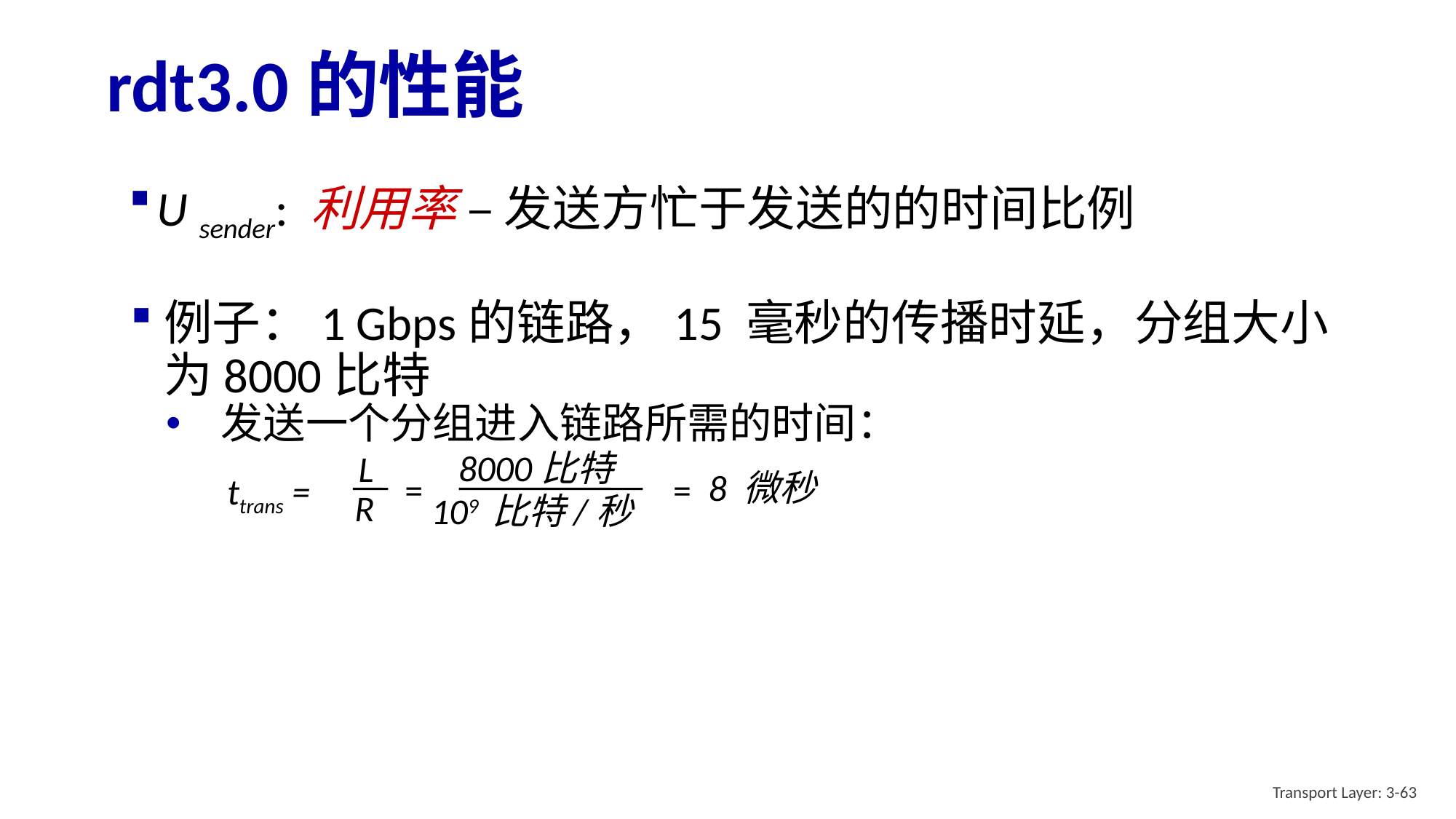

# rdt3.0的性能
U sender: 利用率 – 发送方忙于发送的的时间比例
例子：1 Gbps的链路，15 毫秒的传播时延，分组大小为8000比特
发送一个分组进入链路所需的时间：
8000比特

109 比特/秒

L
R

8 微秒
=
=
ttrans =
Transport Layer: 3-63